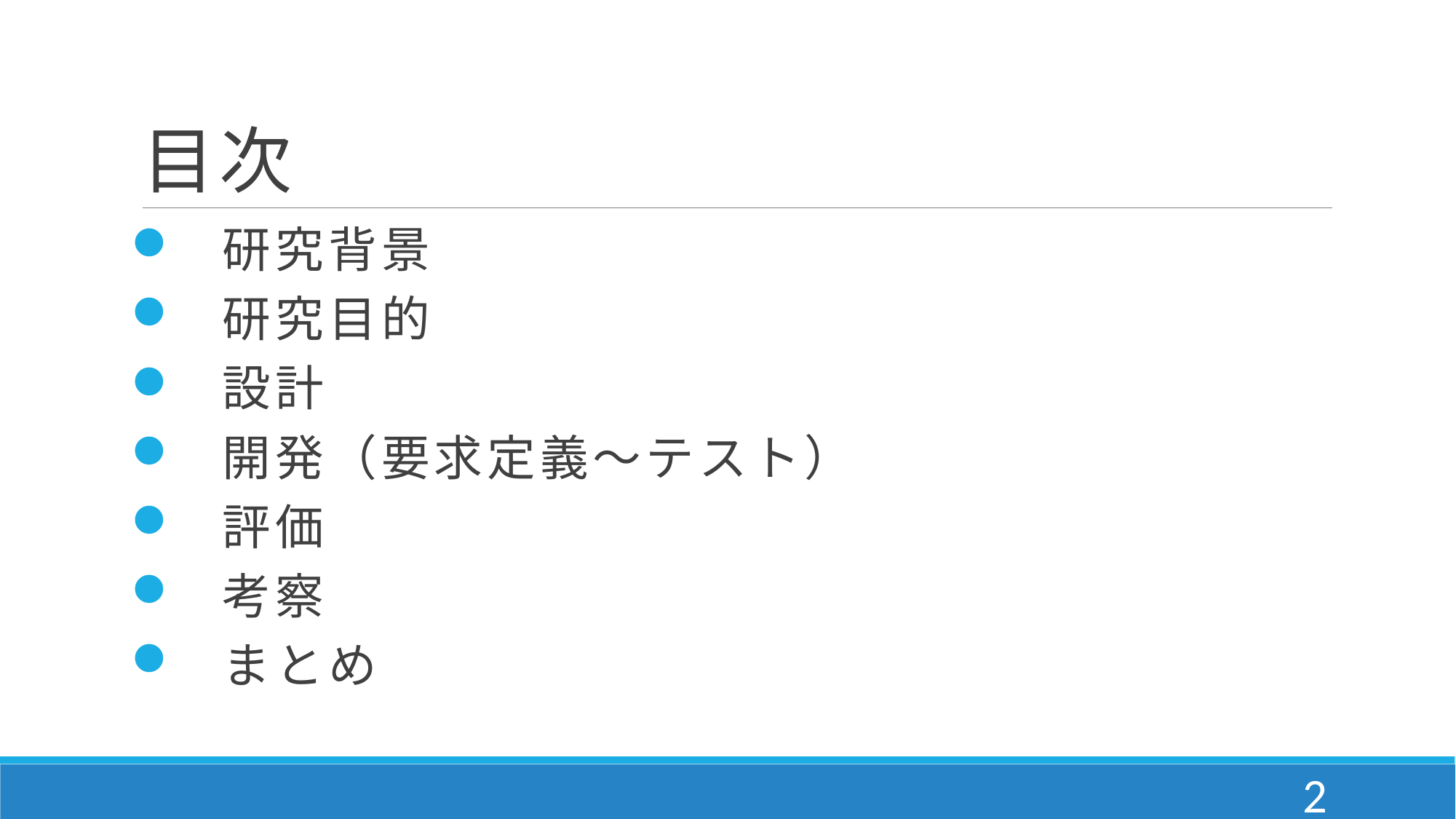

# 目次
　研究背景
　研究目的
　設計
　開発（要求定義～テスト）
　評価
　考察
　まとめ
2